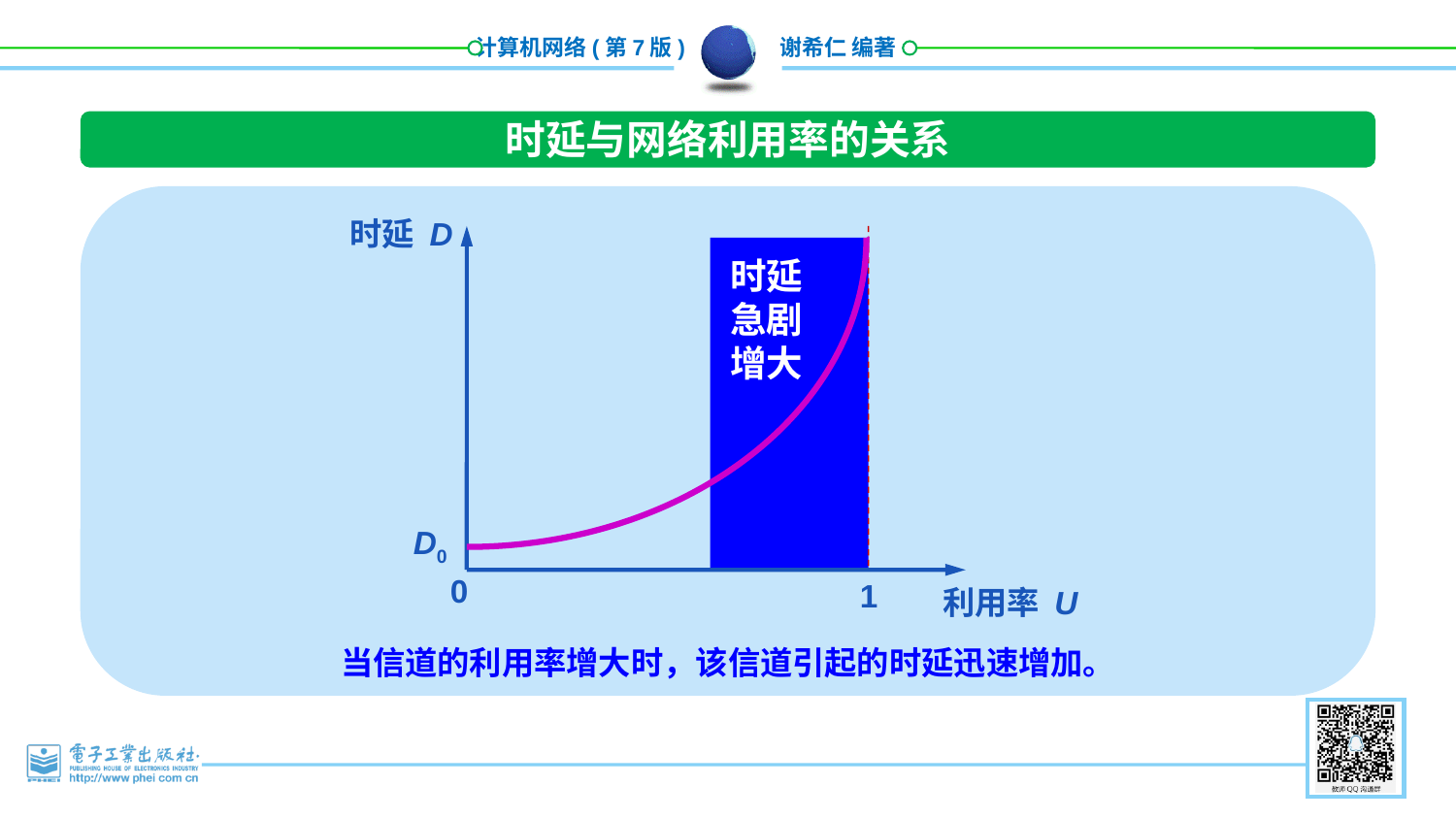

时延与网络利用率的关系

时延 D

时延急剧增大

D0
0
1
利用率 U
当信道的利用率增大时，该信道引起的时延迅速增加。